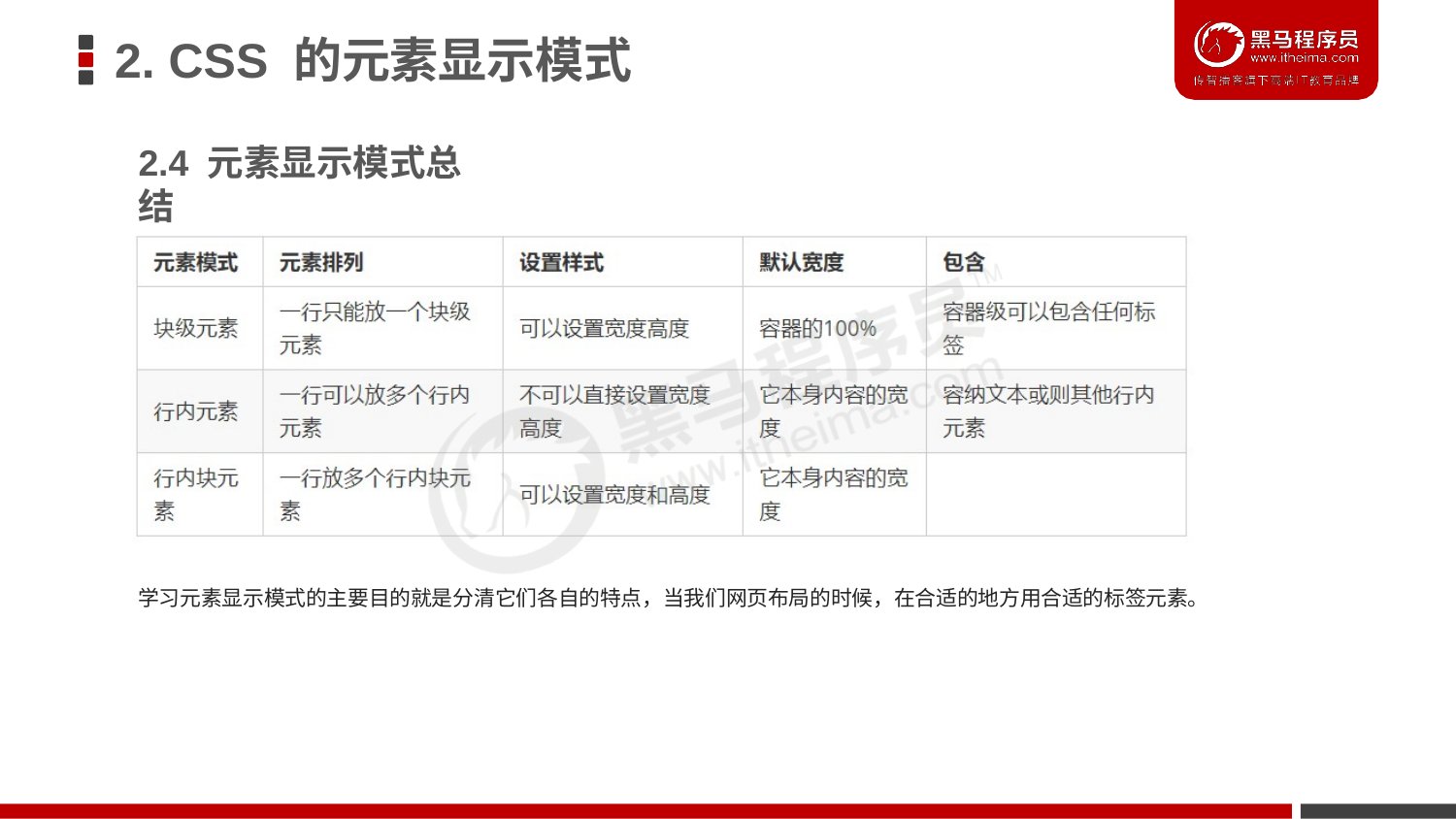

# 2. CSS 的元素显示模式
2.4 元素显示模式总结

学习元素显示模式的主要目的就是分清它们各自的特点，当我们网页布局的时候，在合适的地方用合适的标签元素。